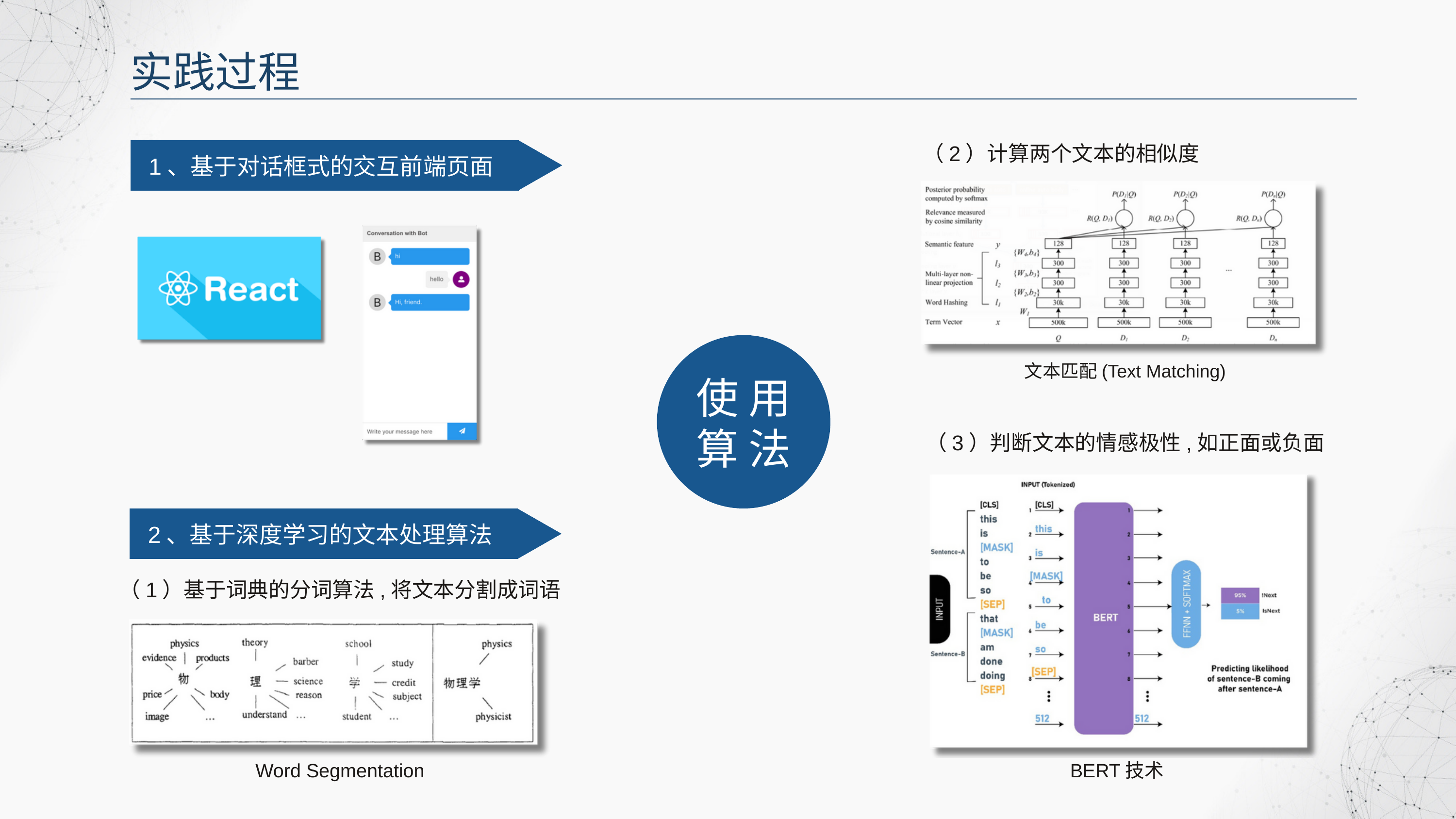

实践过程

1、基于对话框式的交互前端页面

（2）计算两个文本的相似度

文本匹配(Text Matching)

使用
算法
（3）判断文本的情感极性,如正面或负面

BERT技术

2、基于深度学习的文本处理算法
（1）基于词典的分词算法,将文本分割成词语

Word Segmentation